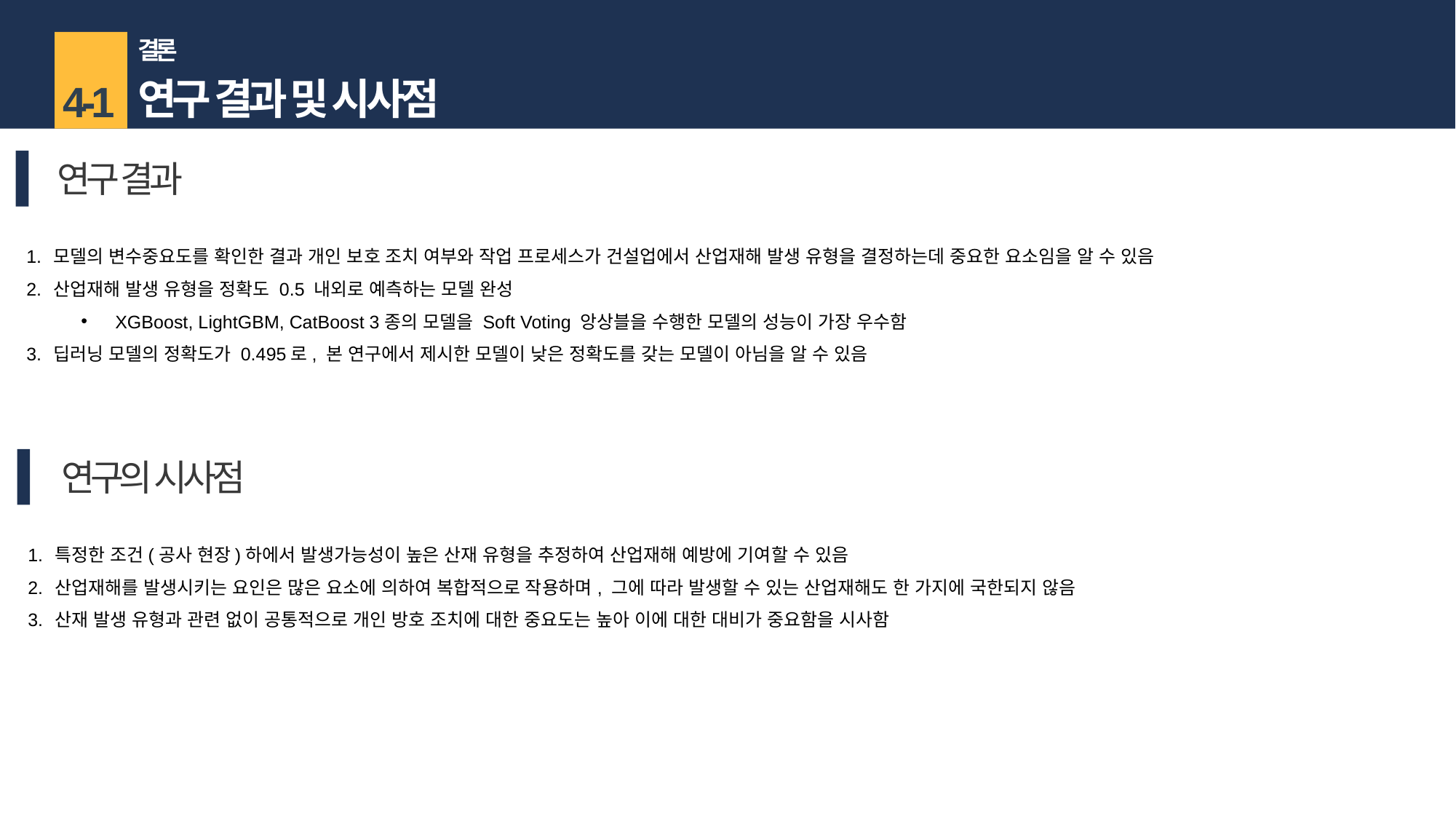

결론

연구 결과 및 시사점
4-1

연구 결과
모델의 변수중요도를 확인한 결과 개인 보호 조치 여부와 작업 프로세스가 건설업에서 산업재해 발생 유형을 결정하는데 중요한 요소임을 알 수 있음
산업재해 발생 유형을 정확도 0.5 내외로 예측하는 모델 완성
XGBoost, LightGBM, CatBoost 3종의 모델을 Soft Voting 앙상블을 수행한 모델의 성능이 가장 우수함
딥러닝 모델의 정확도가 0.495로, 본 연구에서 제시한 모델이 낮은 정확도를 갖는 모델이 아님을 알 수 있음

연구의 시사점
특정한 조건(공사 현장)하에서 발생가능성이 높은 산재 유형을 추정하여 산업재해 예방에 기여할 수 있음
산업재해를 발생시키는 요인은 많은 요소에 의하여 복합적으로 작용하며, 그에 따라 발생할 수 있는 산업재해도 한 가지에 국한되지 않음
산재 발생 유형과 관련 없이 공통적으로 개인 방호 조치에 대한 중요도는 높아 이에 대한 대비가 중요함을 시사함